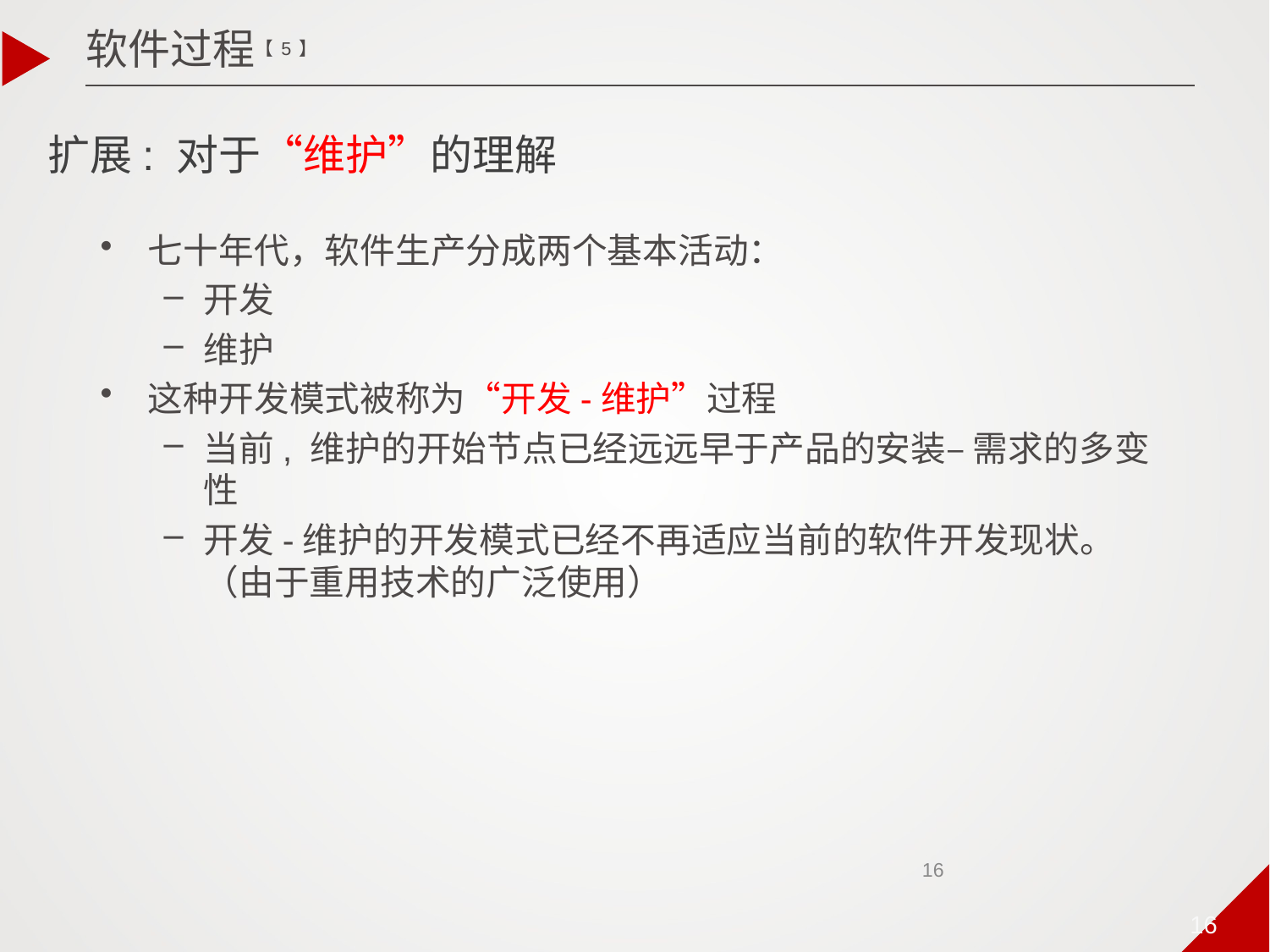

软件过程【5】

# 扩展: 对于“维护”的理解
七十年代，软件生产分成两个基本活动：
开发
维护
这种开发模式被称为“开发-维护”过程
当前, 维护的开始节点已经远远早于产品的安装– 需求的多变性
开发-维护的开发模式已经不再适应当前的软件开发现状。（由于重用技术的广泛使用）

16